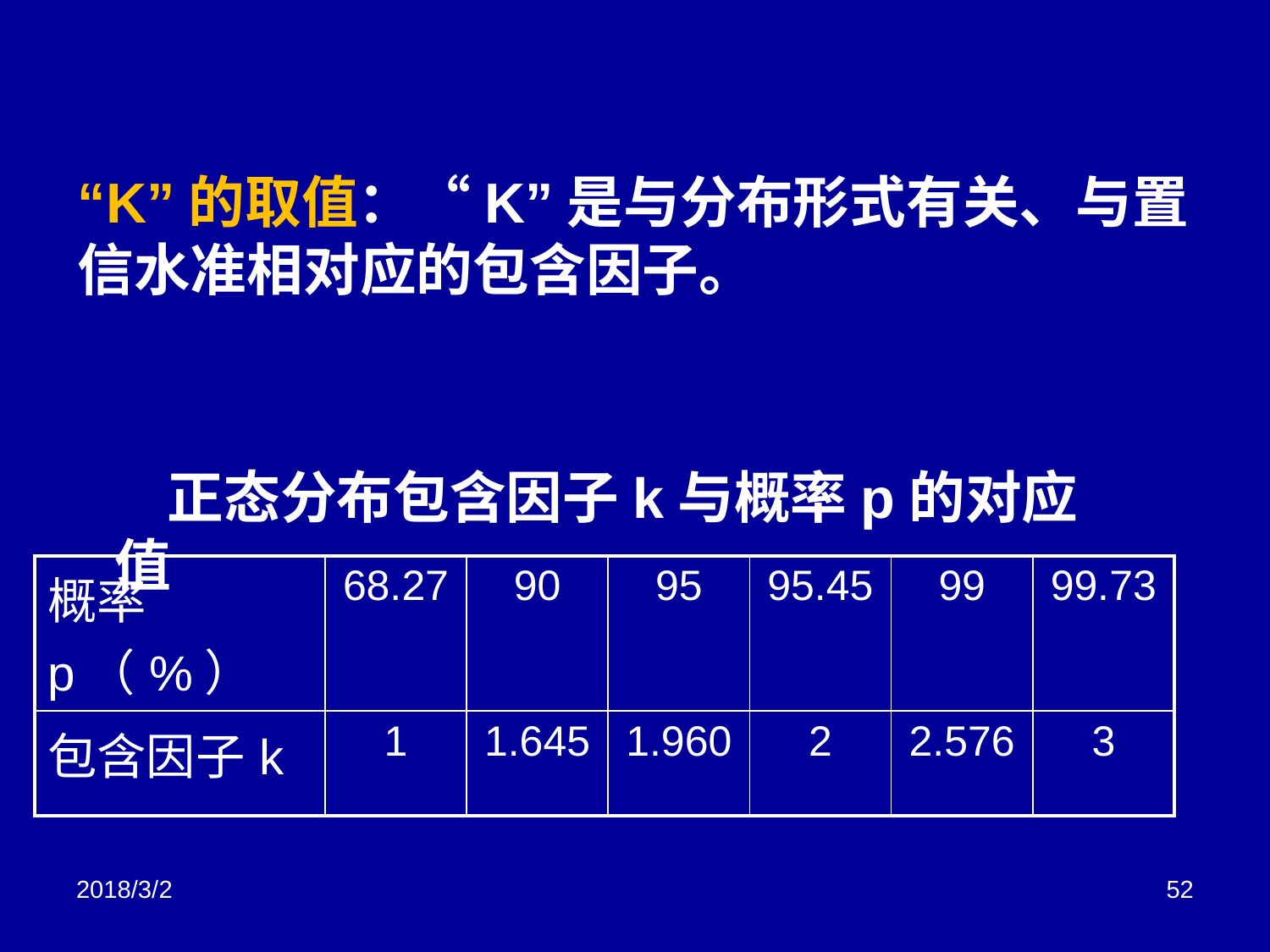

“K”的取值：“K”是与分布形式有关、与置信水准相对应的包含因子。
        正态分布包含因子k与概率p的对应值
| 概率p（%） | 68.27 | 90 | 95 | 95.45 | 99 | 99.73 |
| --- | --- | --- | --- | --- | --- | --- |
| 包含因子k | 1 | 1.645 | 1.960 | 2 | 2.576 | 3 |
2018/3/2
52